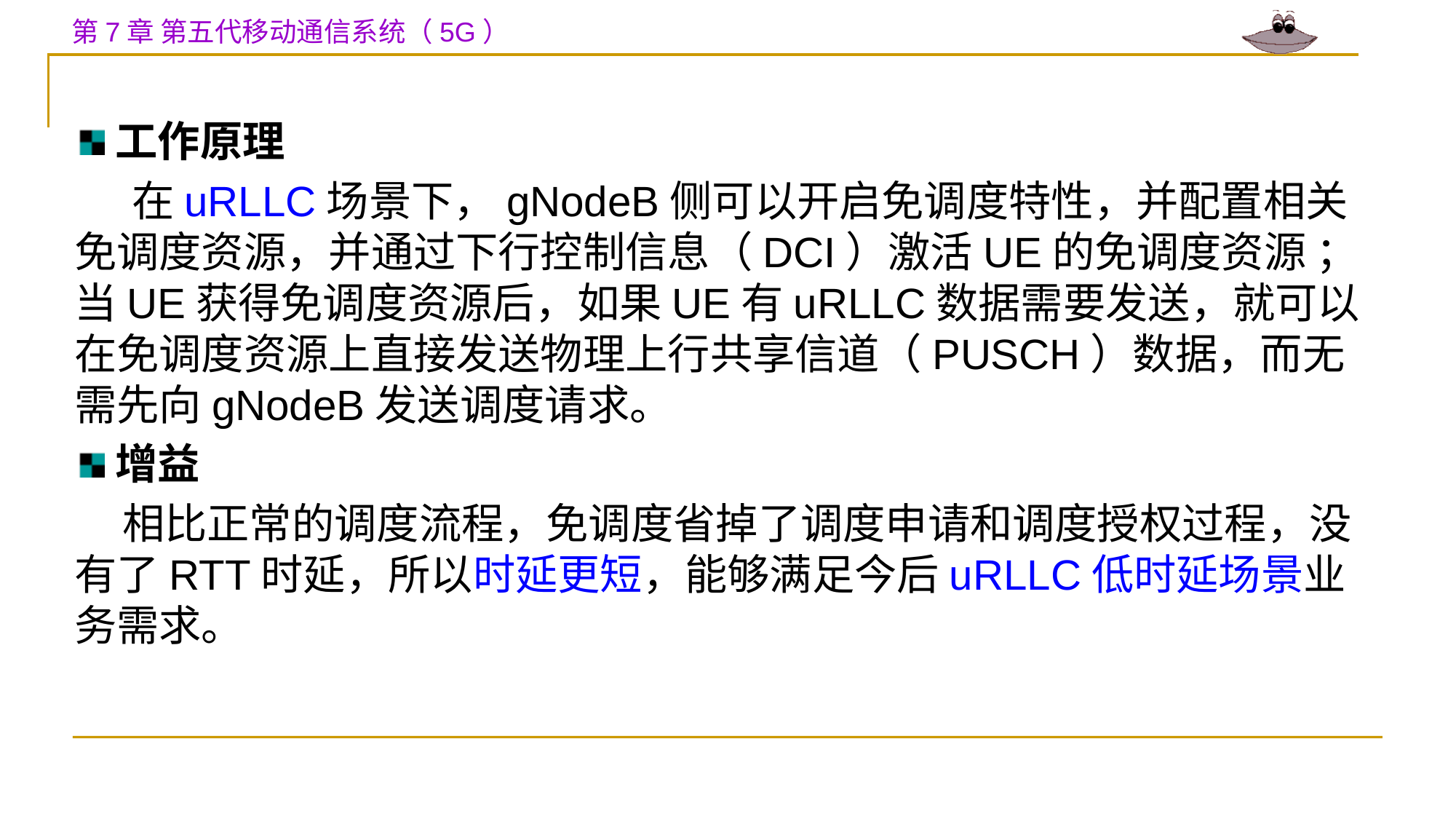

工作原理
     在uRLLC场景下，gNodeB侧可以开启免调度特性，并配置相关免调度资源，并通过下行控制信息（DCI）激活UE的免调度资源 ；当UE获得免调度资源后，如果UE有uRLLC数据需要发送，就可以在免调度资源上直接发送物理上行共享信道（PUSCH）数据，而无需先向gNodeB发送调度请求。
增益
    相比正常的调度流程，免调度省掉了调度申请和调度授权过程，没有了RTT时延，所以时延更短，能够满足今后uRLLC低时延场景业务需求。